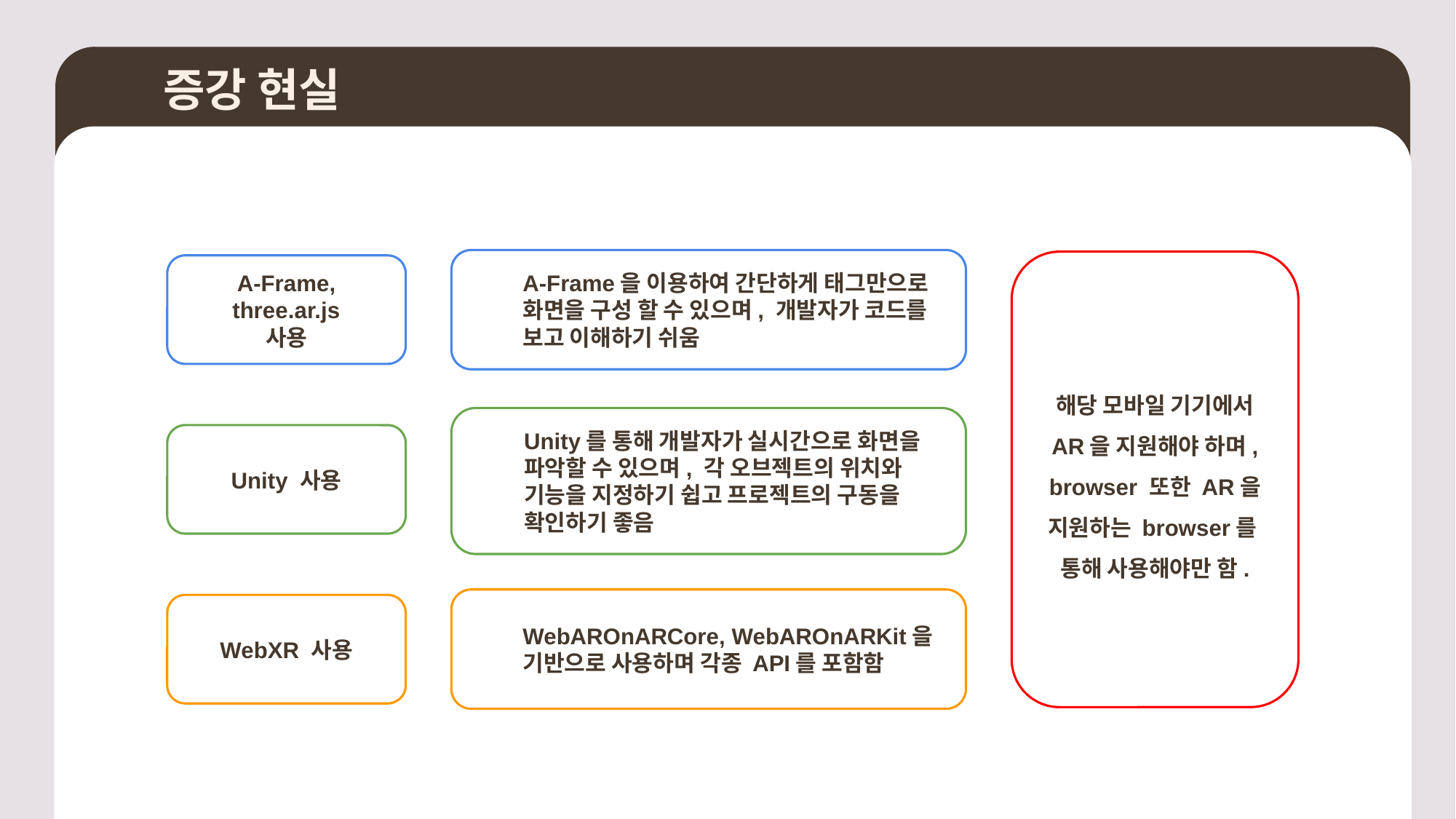

증강 현실

A-Frame을 이용하여 간단하게 태그만으로 화면을 구성 할 수 있으며, 개발자가 코드를 보고 이해하기 쉬움
해당 모바일 기기에서 AR을 지원해야 하며, browser 또한 AR을 지원하는 browser를
통해 사용해야만 함.
A-Frame, three.ar.js
사용
Unity를 통해 개발자가 실시간으로 화면을 파악할 수 있으며, 각 오브젝트의 위치와 기능을 지정하기 쉽고 프로젝트의 구동을 확인하기 좋음
Unity 사용
WebAROnARCore, WebAROnARKit을 기반으로 사용하며 각종 API를 포함함
WebXR 사용